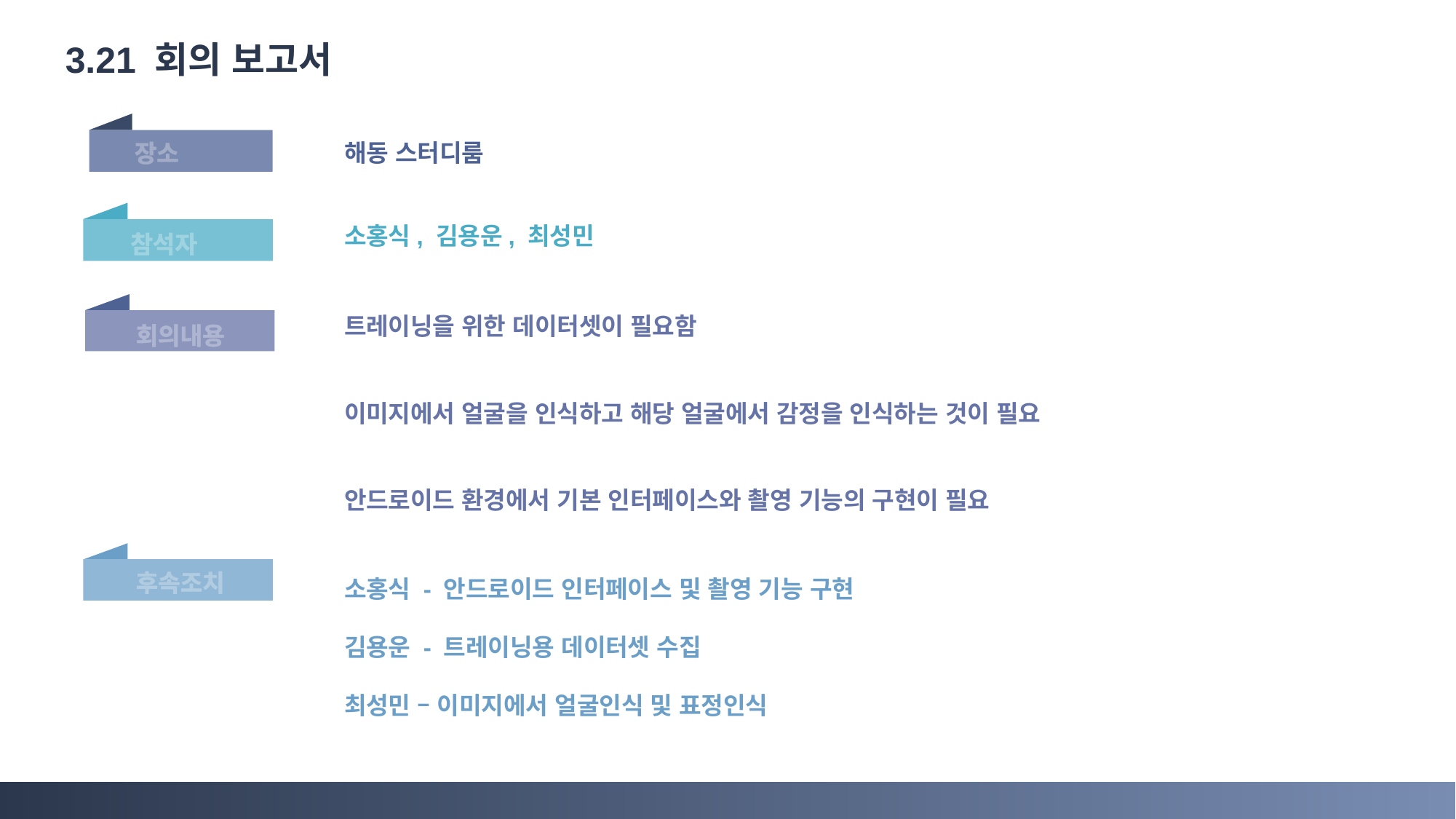

3.21 회의 보고서

장소
해동 스터디룸

참석자
소홍식, 김용운, 최성민

회의내용
트레이닝을 위한 데이터셋이 필요함

이미지에서 얼굴을 인식하고 해당 얼굴에서 감정을 인식하는 것이 필요

안드로이드 환경에서 기본 인터페이스와 촬영 기능의 구현이 필요

후속조치
소홍식 - 안드로이드 인터페이스 및 촬영 기능 구현

김용운 - 트레이닝용 데이터셋 수집

최성민 – 이미지에서 얼굴인식 및 표정인식